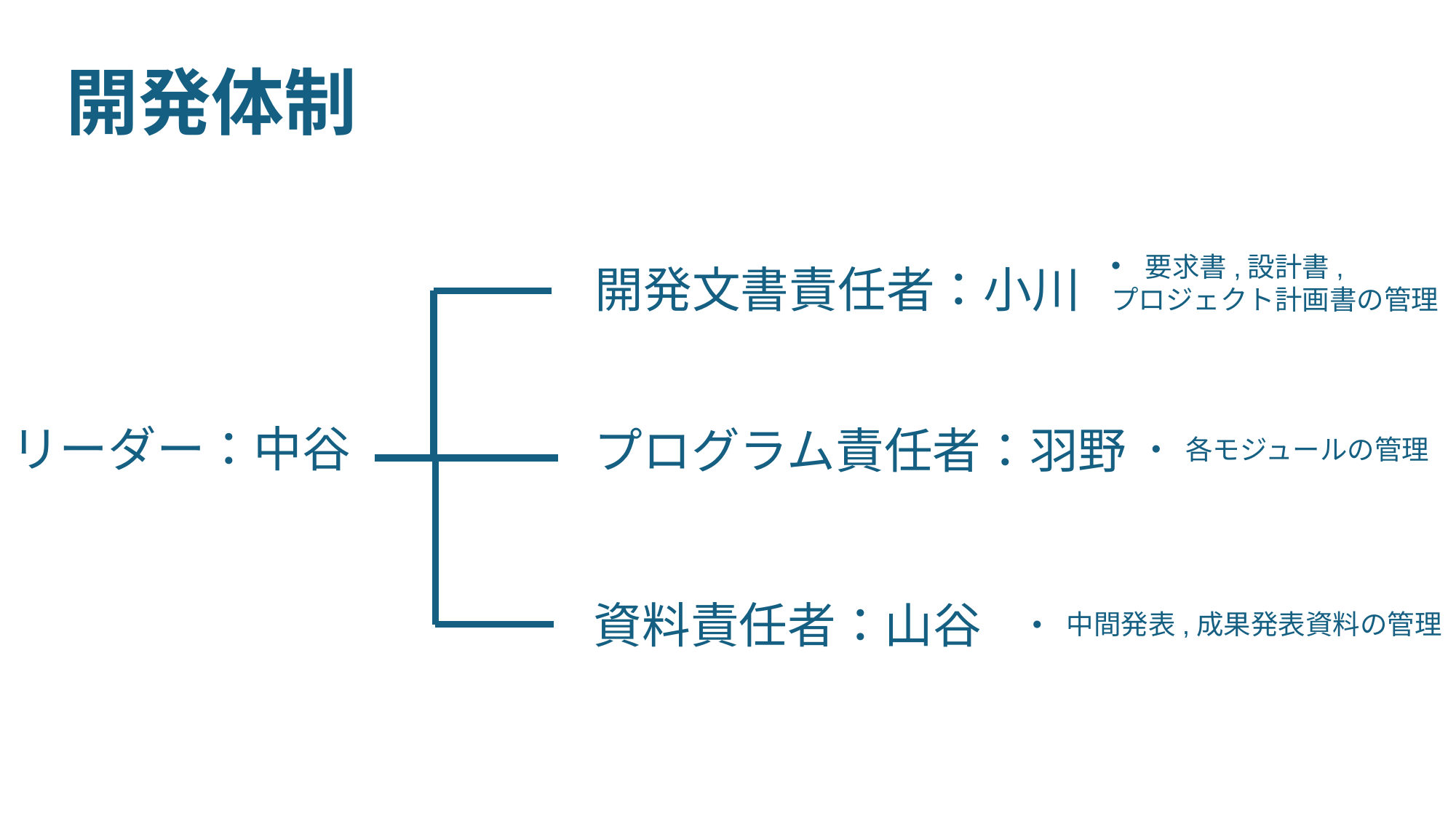

# 開発体制
要求書,設計書,
プロジェクト計画書の管理
開発文書責任者：小川
プログラム責任者：羽野
リーダー：中谷
各モジュールの管理
資料責任者：山谷
中間発表,成果発表資料の管理